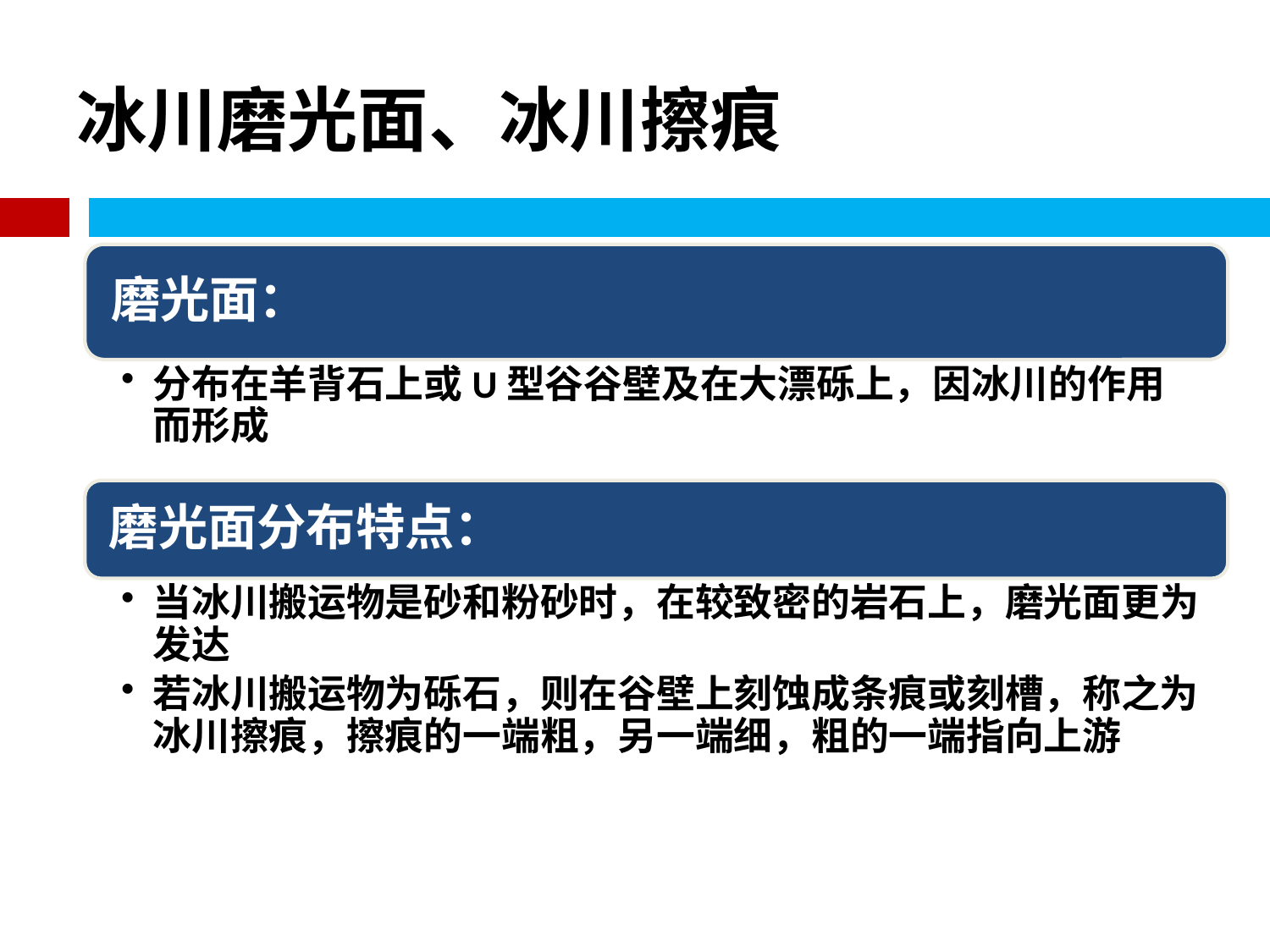

# 冰川磨光面、冰川擦痕
磨光面：
分布在羊背石上或U型谷谷壁及在大漂砾上，因冰川的作用而形成
磨光面分布特点：
当冰川搬运物是砂和粉砂时，在较致密的岩石上，磨光面更为发达
若冰川搬运物为砾石，则在谷壁上刻蚀成条痕或刻槽，称之为冰川擦痕，擦痕的一端粗，另一端细，粗的一端指向上游